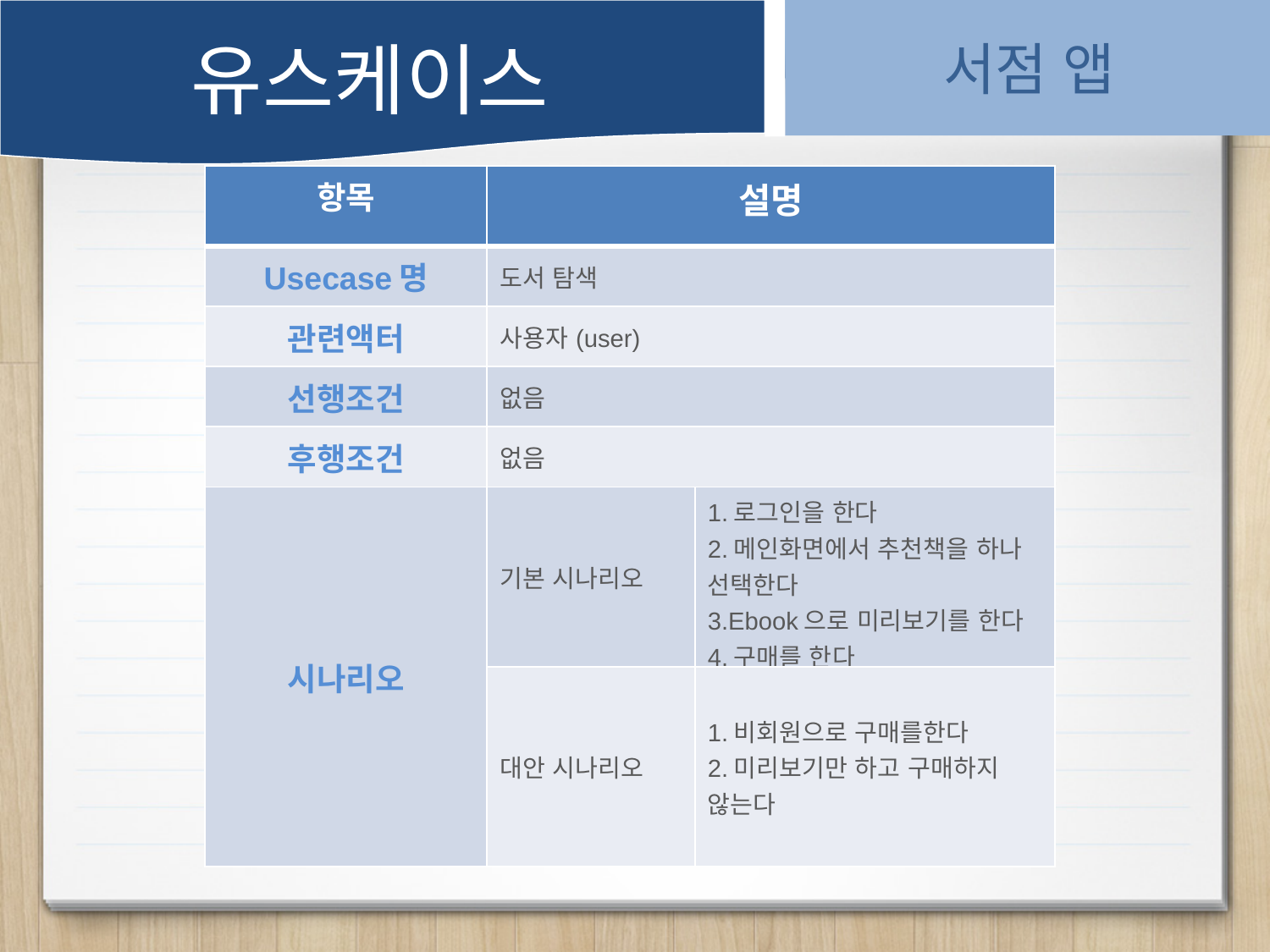

유스케이스
서점 앱
| 항목 | 설명 |  |
| --- | --- | --- |
| Usecase명 | 도서 탐색 |  |
| 관련액터 | 사용자(user) |  |
| 선행조건 | 없음 |  |
| 후행조건 | 없음 |  |
| 시나리오 | 기본 시나리오 | 1.로그인을 한다 2.메인화면에서 추천책을 하나 선택한다 3.Ebook으로 미리보기를 한다 4.구매를 한다 |
|  | 대안 시나리오 | 1.비회원으로 구매를한다 2.미리보기만 하고 구매하지 않는다 |